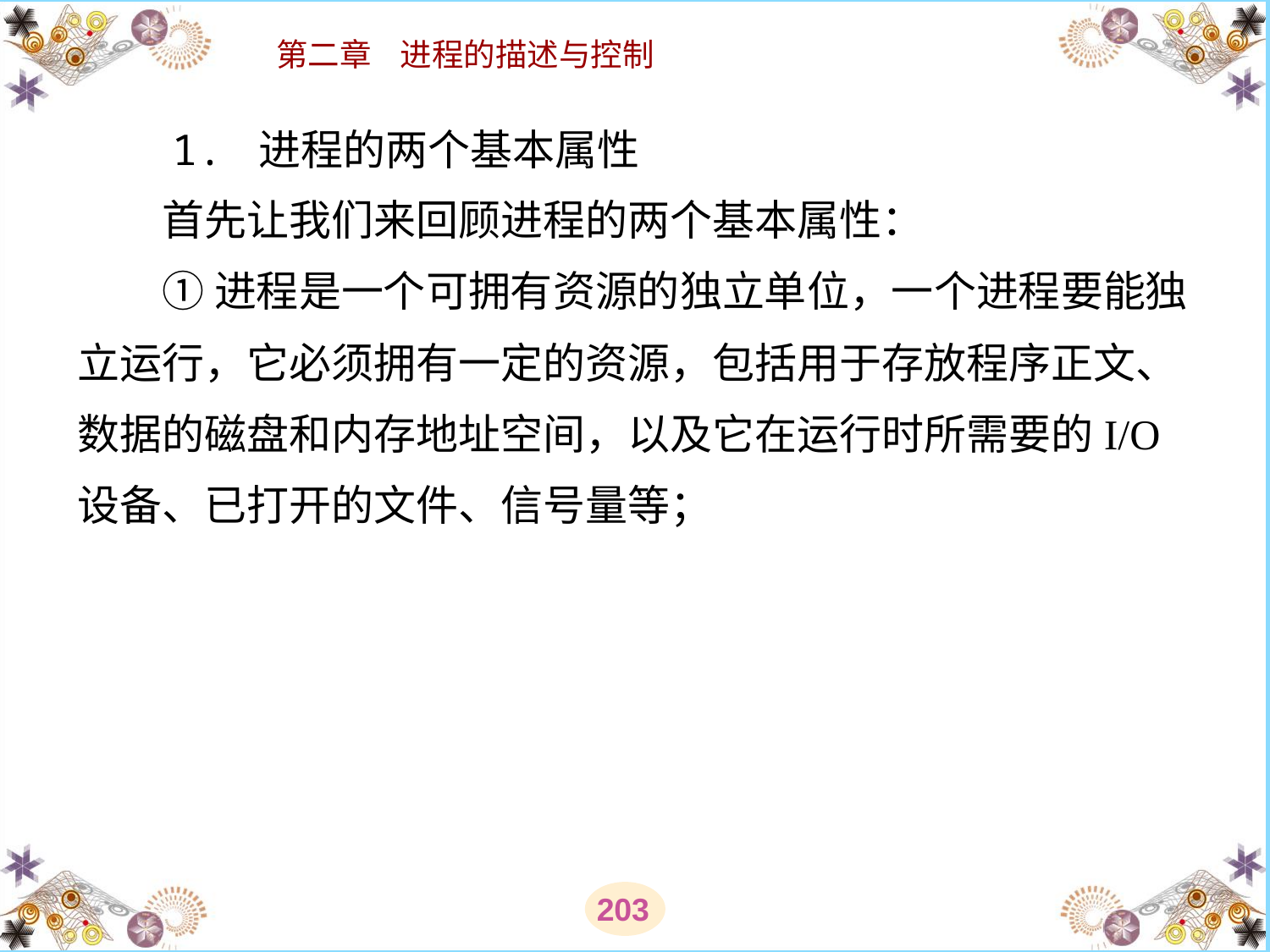

# 1. 进程的两个基本属性 　　首先让我们来回顾进程的两个基本属性： 　　① 进程是一个可拥有资源的独立单位，一个进程要能独立运行，它必须拥有一定的资源，包括用于存放程序正文、数据的磁盘和内存地址空间，以及它在运行时所需要的I/O设备、已打开的文件、信号量等；